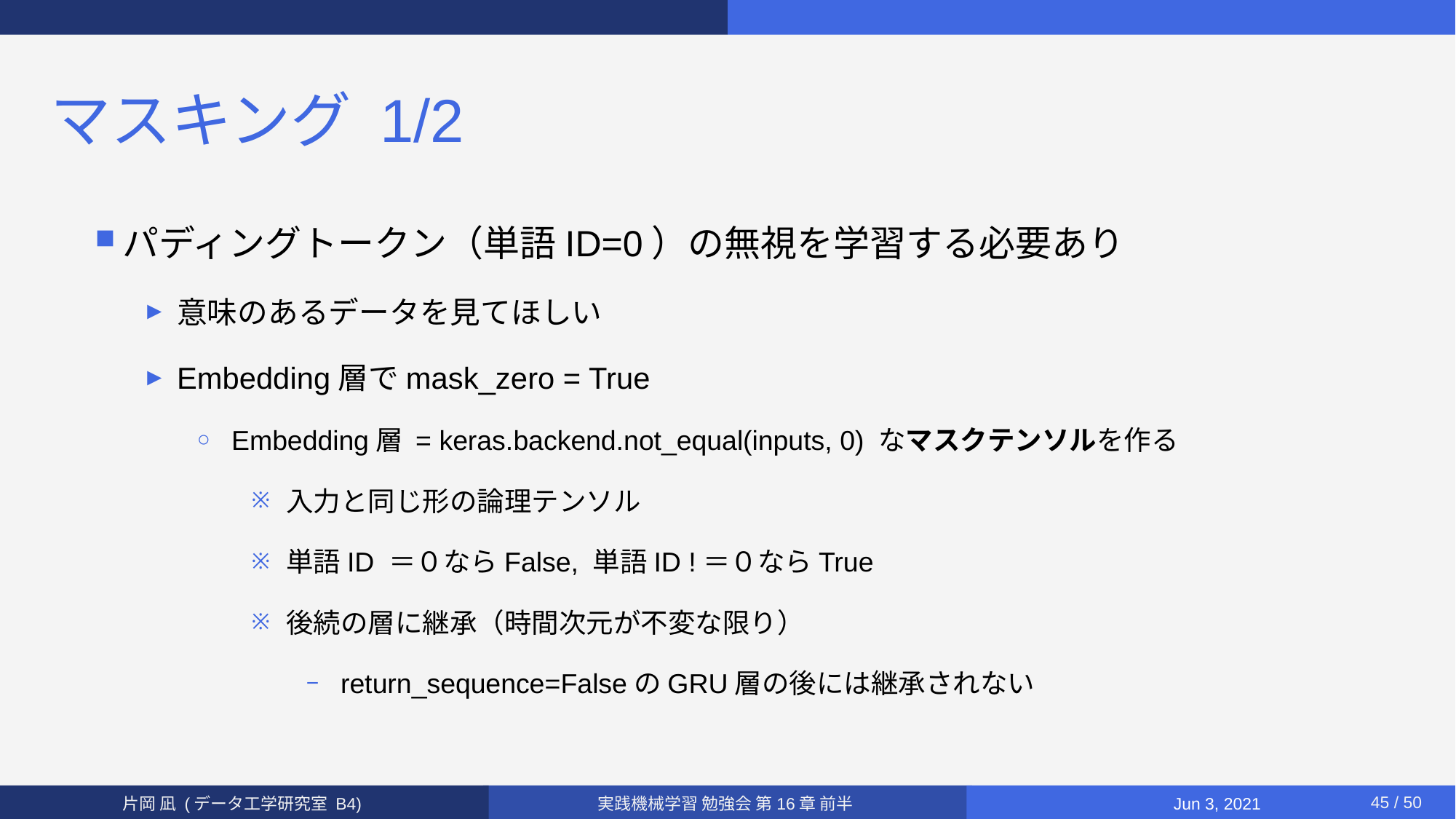

# マスキング 1/2
パディングトークン（単語ID=0）の無視を学習する必要あり
意味のあるデータを見てほしい
Embedding層でmask_zero = True
Embedding層 = keras.backend.not_equal(inputs, 0) なマスクテンソルを作る
入力と同じ形の論理テンソル
単語ID ＝０ならFalse, 単語ID !＝０ならTrue
後続の層に継承（時間次元が不変な限り）
return_sequence=FalseのGRU層の後には継承されない